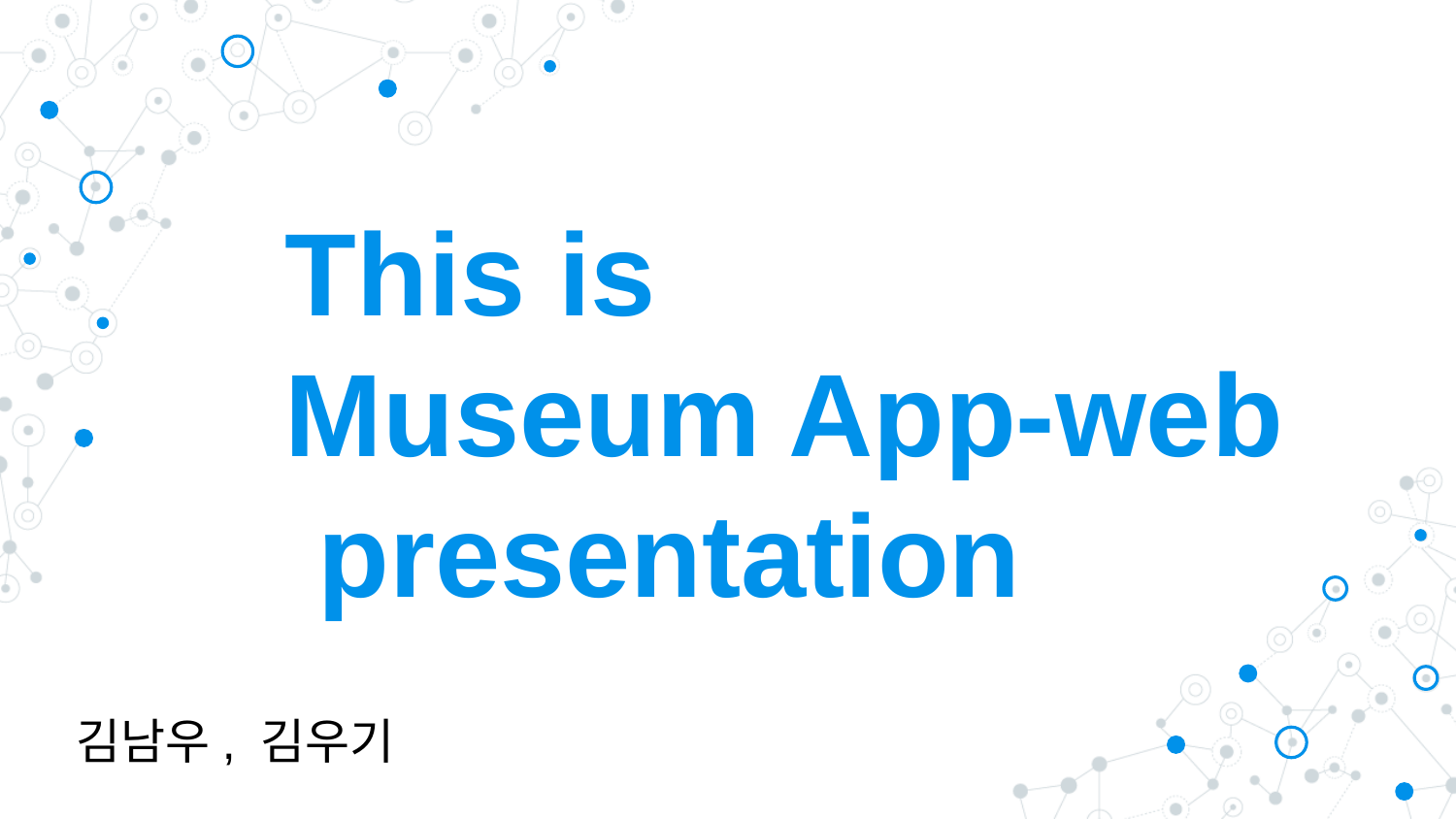

# This is Museum App-web presentation
김남우, 김우기